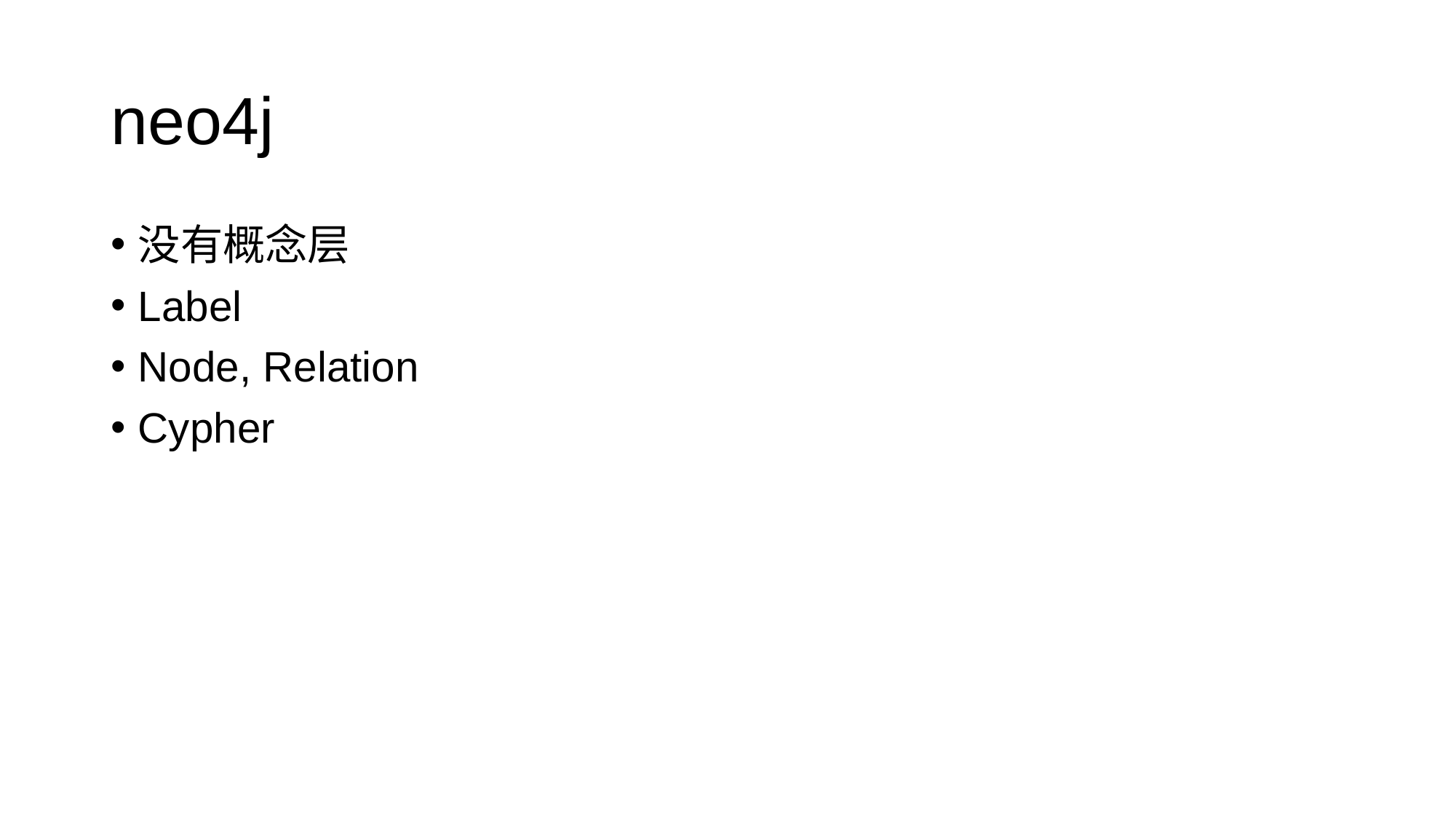

# neo4j
没有概念层
Label
Node, Relation
Cypher